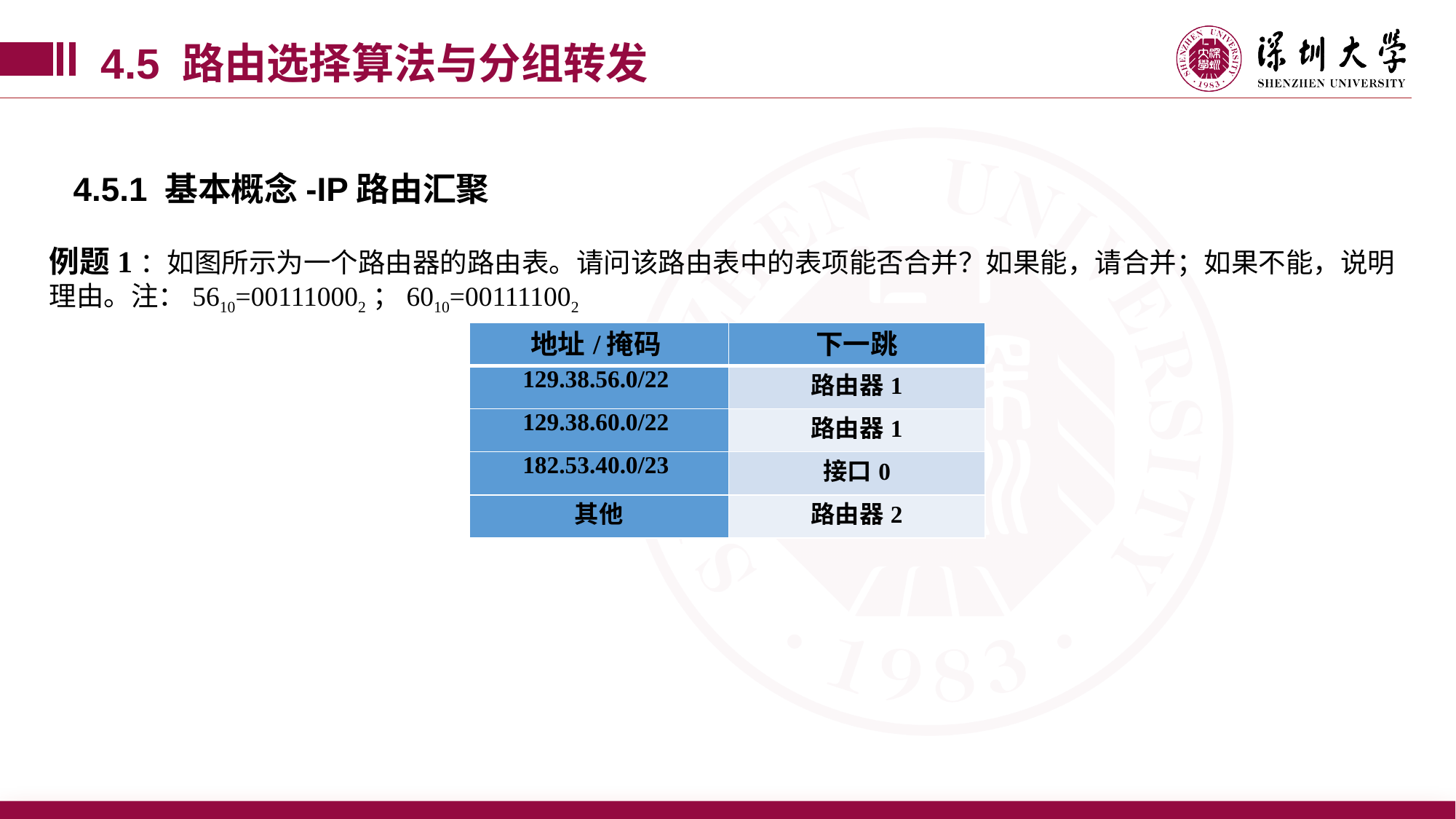

4.5 路由选择算法与分组转发

4.5.1 基本概念-IP路由汇聚
例题1：如图所示为一个路由器的路由表。请问该路由表中的表项能否合并？如果能，请合并；如果不能，说明理由。注：5610=001110002；6010=001111002
| 地址/掩码 | 下一跳 |
| --- | --- |
| 129.38.56.0/22 | 路由器1 |
| 129.38.60.0/22 | 路由器1 |
| 182.53.40.0/23 | 接口0 |
| 其他 | 路由器2 |